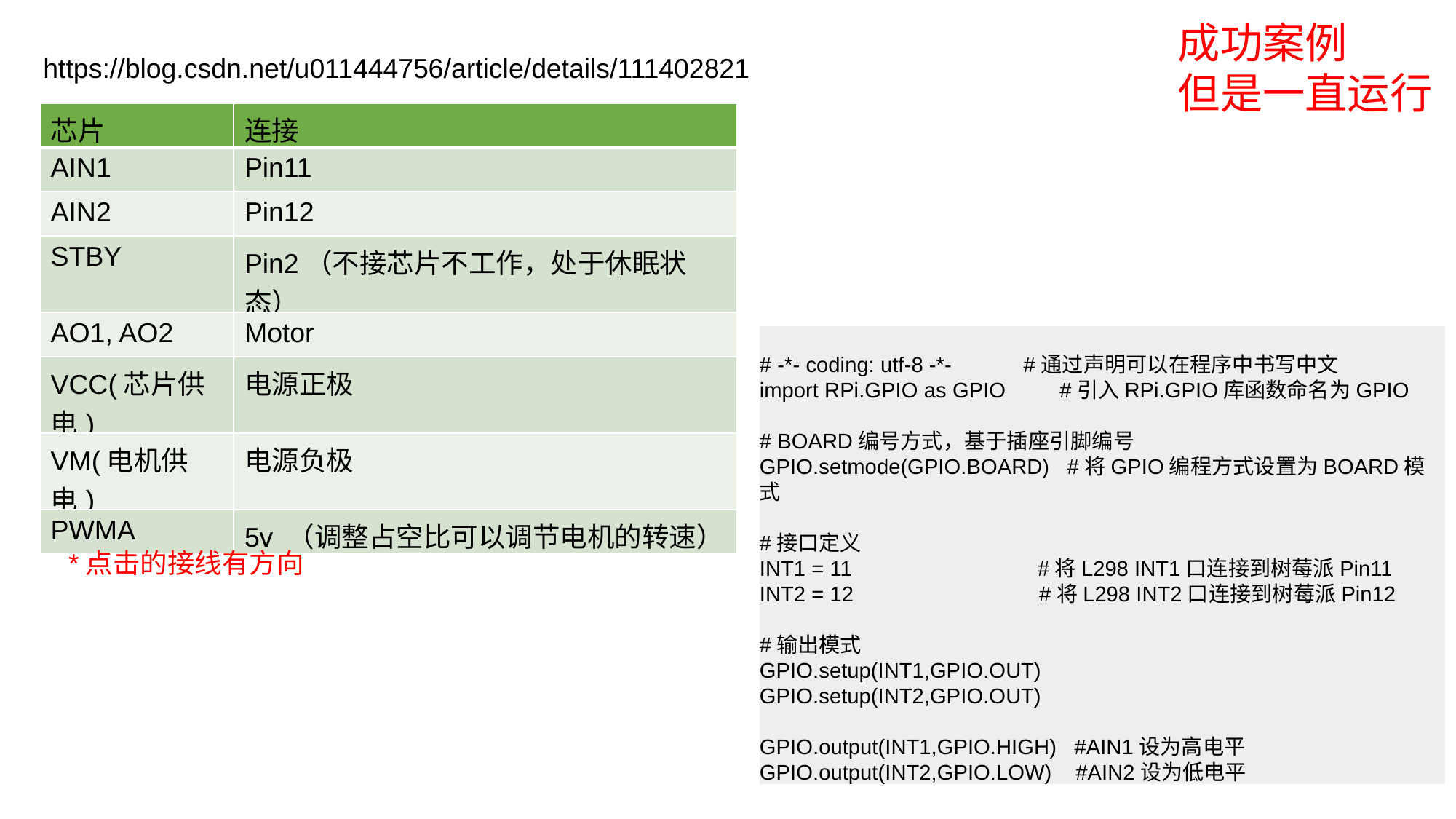

成功案例
但是一直运行
https://blog.csdn.net/u011444756/article/details/111402821
| 芯片 | 连接 |
| --- | --- |
| AIN1 | Pin11 |
| AIN2 | Pin12 |
| STBY | Pin2（不接芯片不工作，处于休眠状态） |
| AO1, AO2 | Motor |
| VCC(芯片供电) | 电源正极 |
| VM(电机供电) | 电源负极 |
| PWMA | 5v （调整占空比可以调节电机的转速） |

# -*- coding: utf-8 -*-            #通过声明可以在程序中书写中文
import RPi.GPIO as GPIO         #引入RPi.GPIO库函数命名为GPIO

# BOARD编号方式，基于插座引脚编号
GPIO.setmode(GPIO.BOARD)   #将GPIO编程方式设置为BOARD模式

#接口定义
INT1 = 11                               #将L298 INT1口连接到树莓派Pin11
INT2 = 12                               #将L298 INT2口连接到树莓派Pin12

#输出模式
GPIO.setup(INT1,GPIO.OUT)
GPIO.setup(INT2,GPIO.OUT)

GPIO.output(INT1,GPIO.HIGH)   #AIN1设为高电平
GPIO.output(INT2,GPIO.LOW)    #AIN2设为低电平
*点击的接线有方向